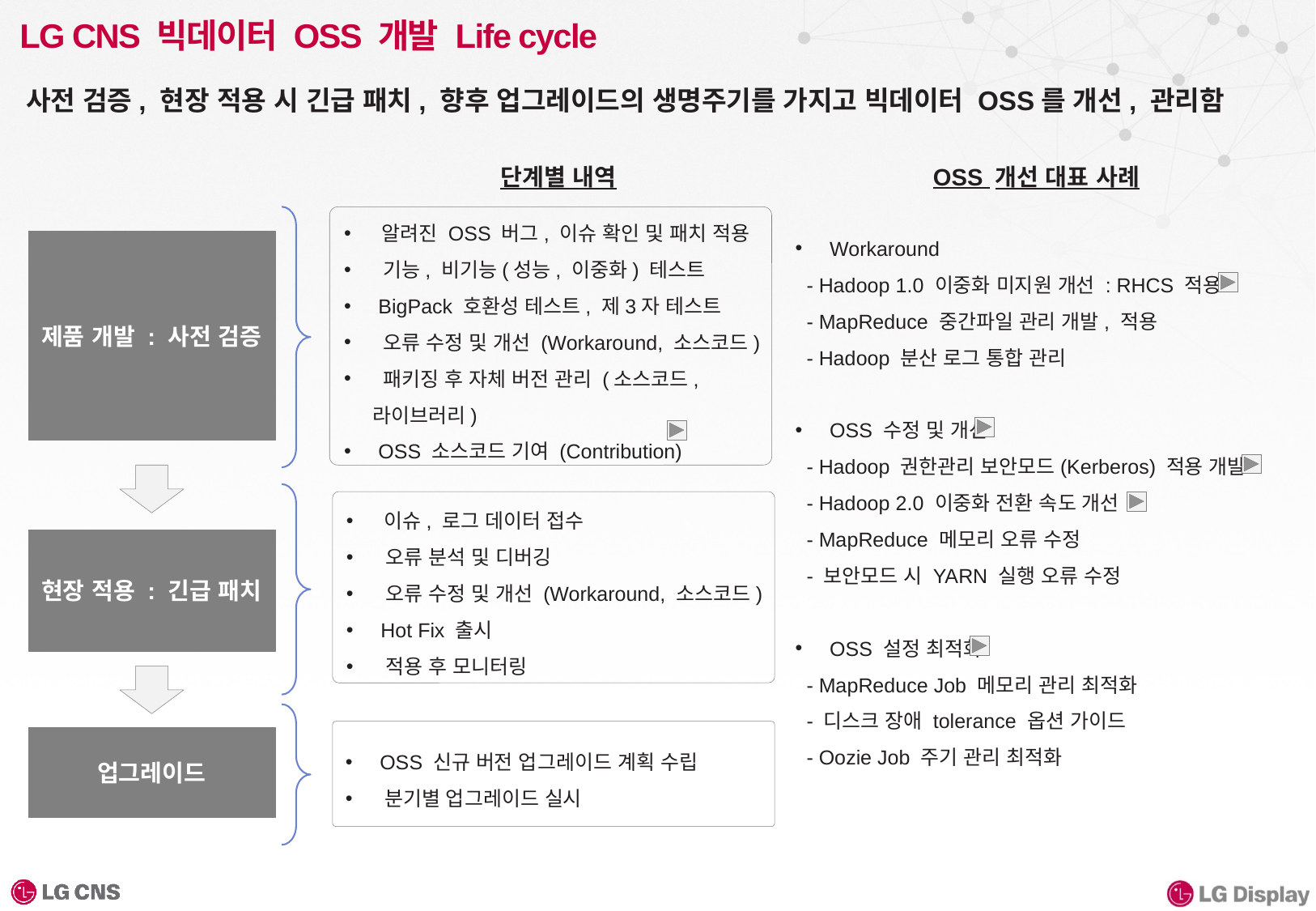

# LG CNS 빅데이터 OSS 개발 Life cycle
사전 검증, 현장 적용 시 긴급 패치, 향후 업그레이드의 생명주기를 가지고 빅데이터 OSS를 개선, 관리함
단계별 내역
OSS 개선 대표 사례

 알려진 OSS 버그, 이슈 확인 및 패치 적용
 기능, 비기능(성능, 이중화) 테스트
 BigPack 호환성 테스트, 제3자 테스트
 오류 수정 및 개선 (Workaround, 소스코드)
 패키징 후 자체 버전 관리 (소스코드, 라이브러리)
 OSS 소스코드 기여 (Contribution)
 Workaround
  - Hadoop 1.0 이중화 미지원 개선 : RHCS 적용
  - MapReduce 중간파일 관리 개발, 적용
  - Hadoop 분산 로그 통합 관리

 OSS 수정 및 개선
  - Hadoop 권한관리 보안모드(Kerberos) 적용 개발
  - Hadoop 2.0 이중화 전환 속도 개선
  - MapReduce 메모리 오류 수정
  - 보안모드 시 YARN 실행 오류 수정

 OSS 설정 최적화
  - MapReduce Job 메모리 관리 최적화
  - 디스크 장애 tolerance 옵션 가이드
  - Oozie Job 주기 관리 최적화
제품 개발 : 사전 검증

 이슈, 로그 데이터 접수
 오류 분석 및 디버깅
 오류 수정 및 개선 (Workaround, 소스코드)
 Hot Fix 출시
 적용 후 모니터링

현장 적용 : 긴급 패치

 OSS 신규 버전 업그레이드 계획 수립
 분기별 업그레이드 실시
업그레이드